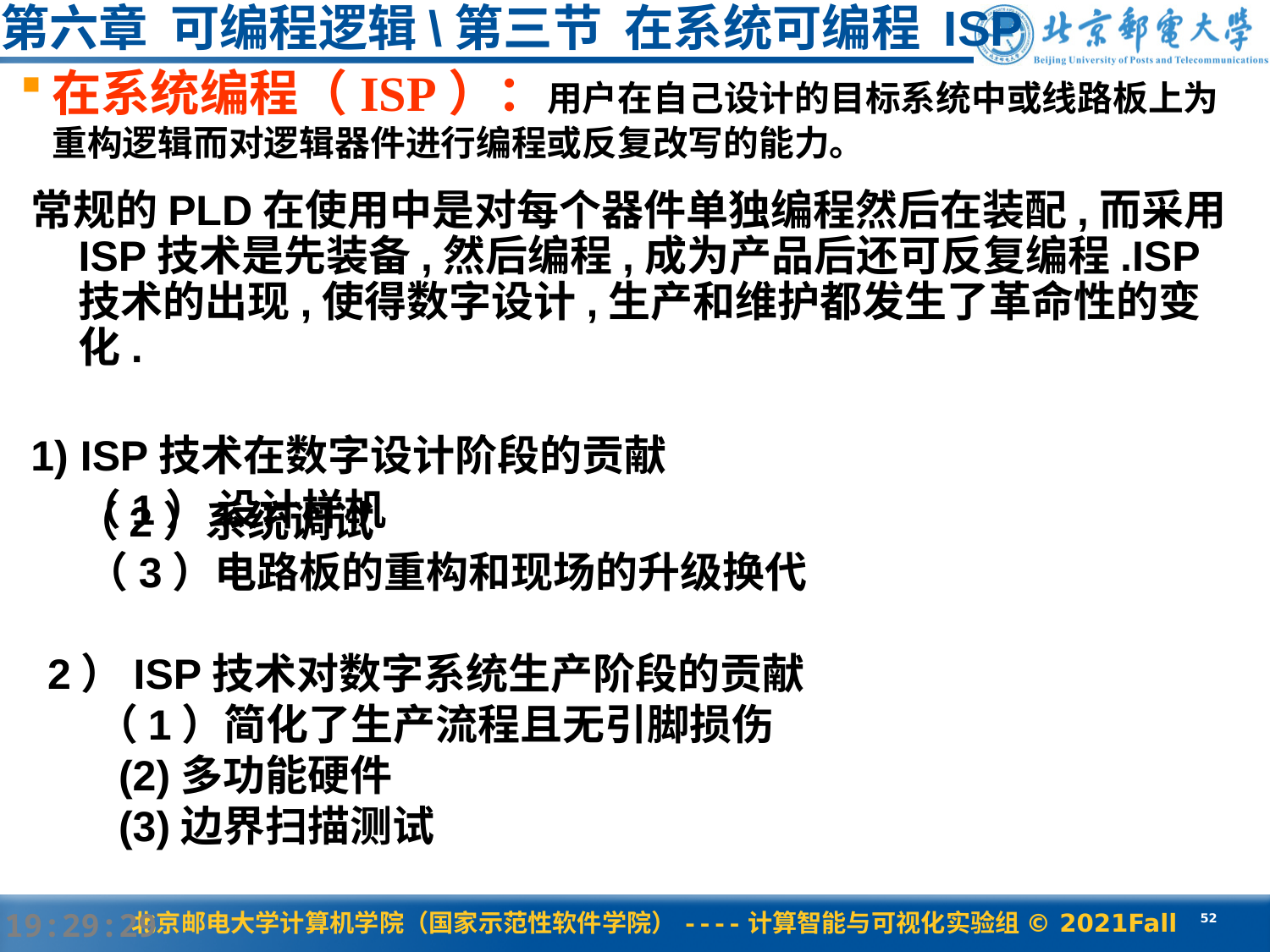

# 第六章  可编程逻辑\第三节  在系统可编程 ISP
在系统编程（ISP）：用户在自己设计的目标系统中或线路板上为重构逻辑而对逻辑器件进行编程或反复改写的能力。
常规的PLD在使用中是对每个器件单独编程然后在装配,而采用ISP技术是先装备,然后编程,成为产品后还可反复编程.ISP技术的出现,使得数字设计,生产和维护都发生了革命性的变化.

1) ISP技术在数字设计阶段的贡献
    （1） 设计样机

  （2）系统调试
   （3）电路板的重构和现场的升级换代

2）ISP技术对数字系统生产阶段的贡献
    （1）简化了生产流程且无引脚损伤
      (2)多功能硬件
      (3)边界扫描测试